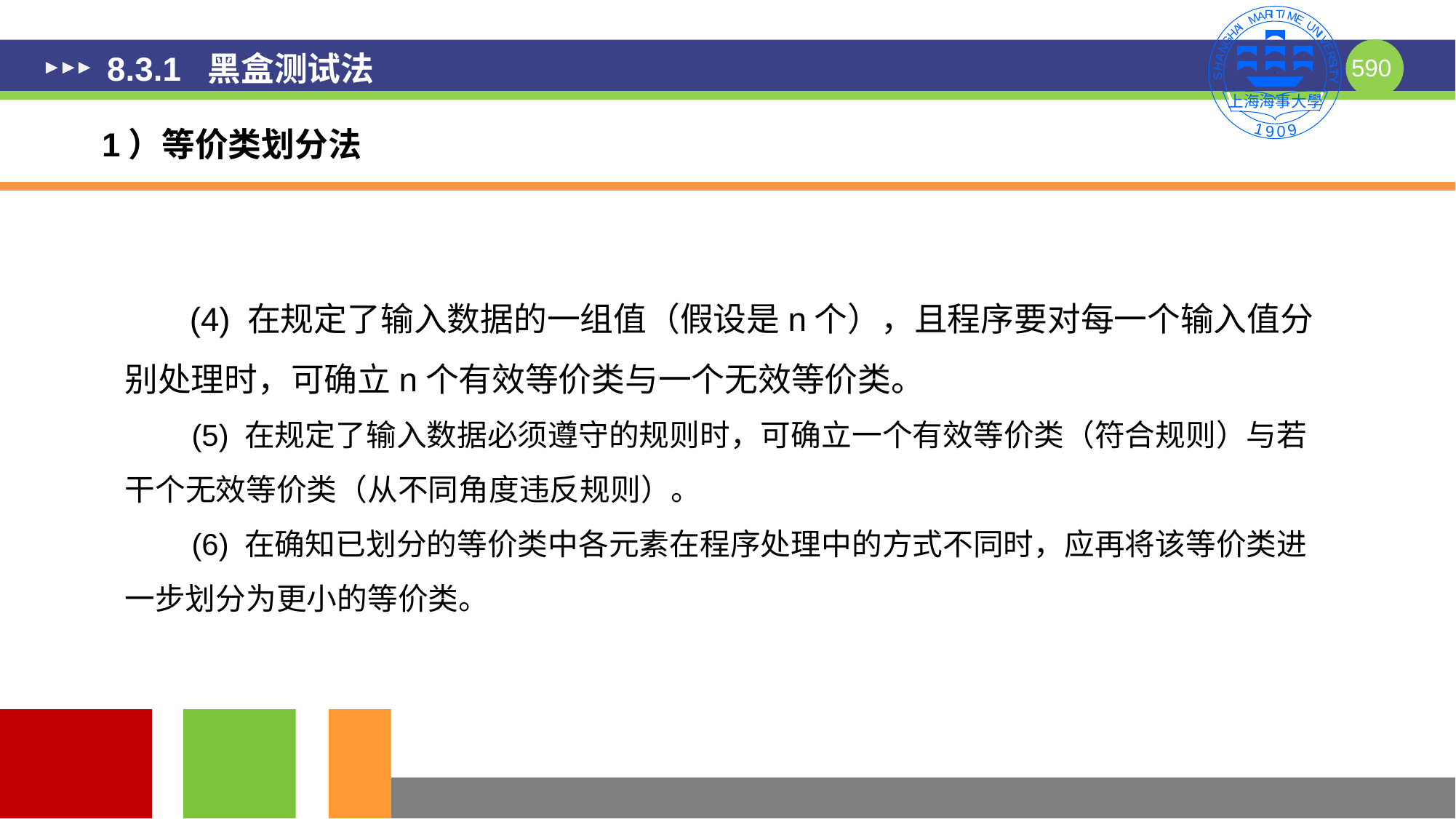

# 8.3.1  黑盒测试法
1）等价类划分法

       (4) 在规定了输入数据的一组值（假设是n个），且程序要对每一个输入值分别处理时，可确立n个有效等价类与一个无效等价类。
        (5) 在规定了输入数据必须遵守的规则时，可确立一个有效等价类（符合规则）与若干个无效等价类（从不同角度违反规则）。
        (6) 在确知已划分的等价类中各元素在程序处理中的方式不同时，应再将该等价类进一步划分为更小的等价类。

590